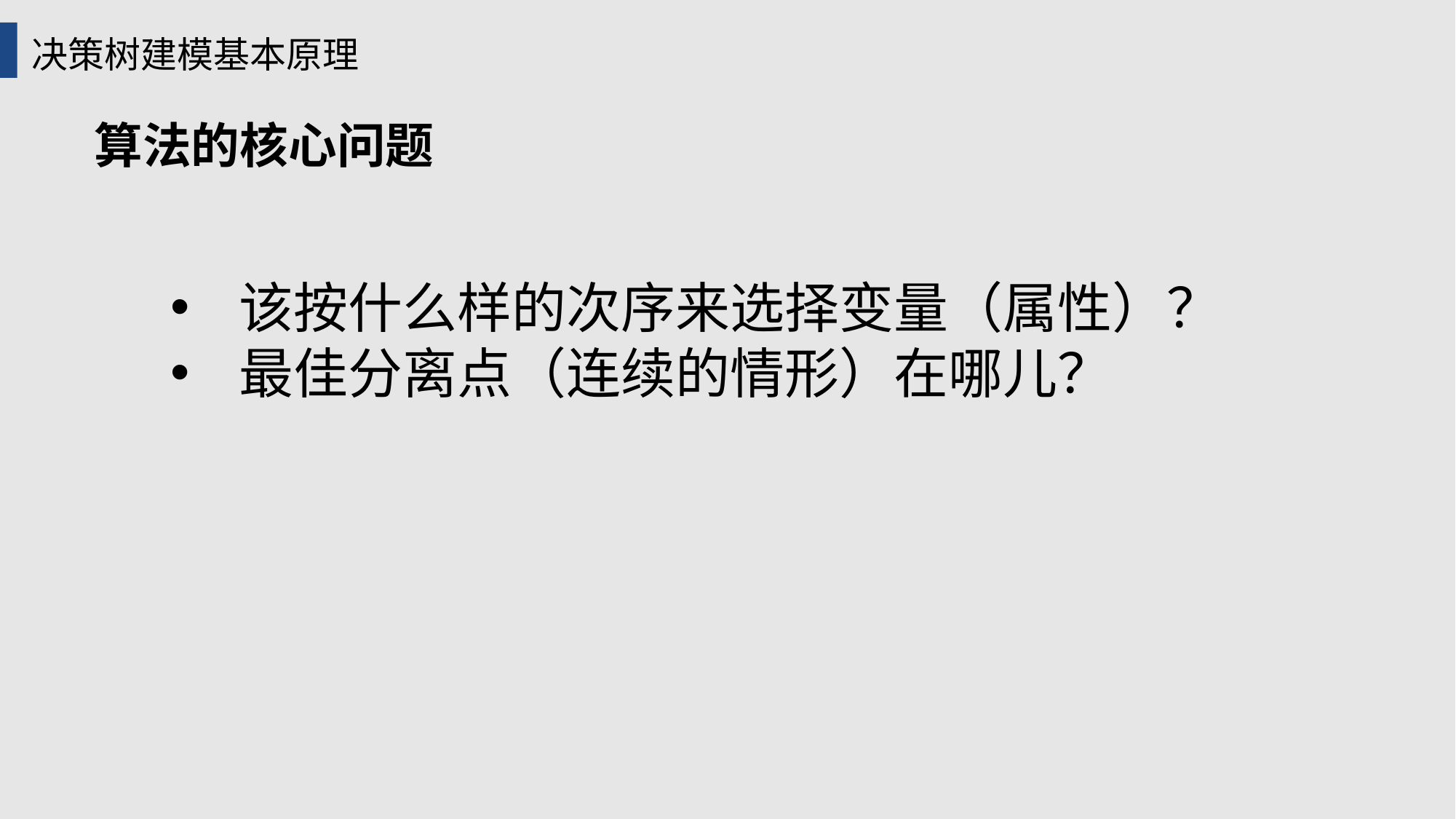

决策树建模基本原理
算法的核心问题
该按什么样的次序来选择变量（属性）？
最佳分离点（连续的情形）在哪儿？